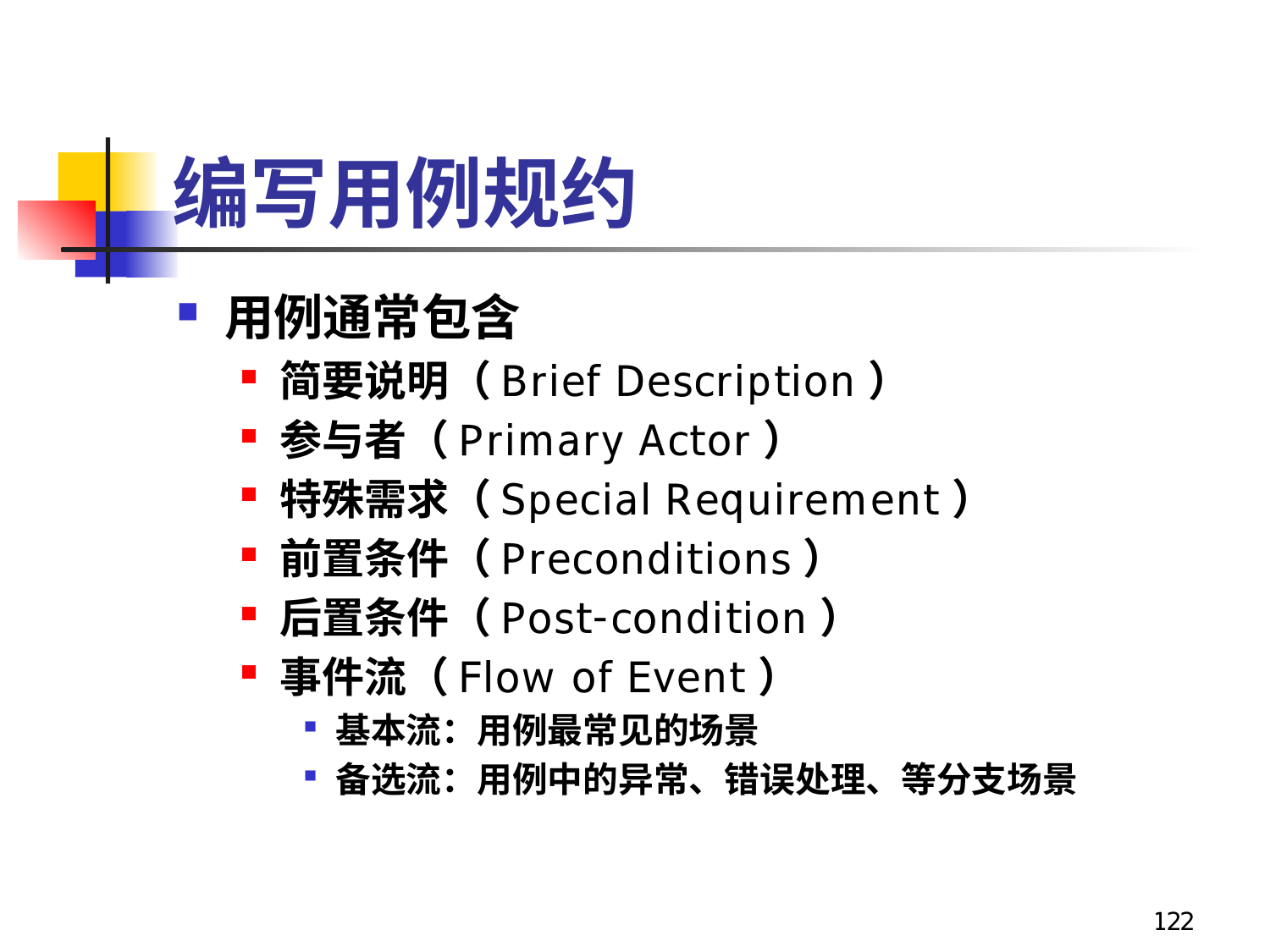

# 编写用例规约
用例通常包含
简要说明（Brief Description）
参与者（Primary Actor）
特殊需求（Special Requirement）
前置条件（Preconditions）
后置条件（Post-condition）
事件流（Flow of Event）
基本流：用例最常见的场景
备选流：用例中的异常、错误处理、等分支场景
122